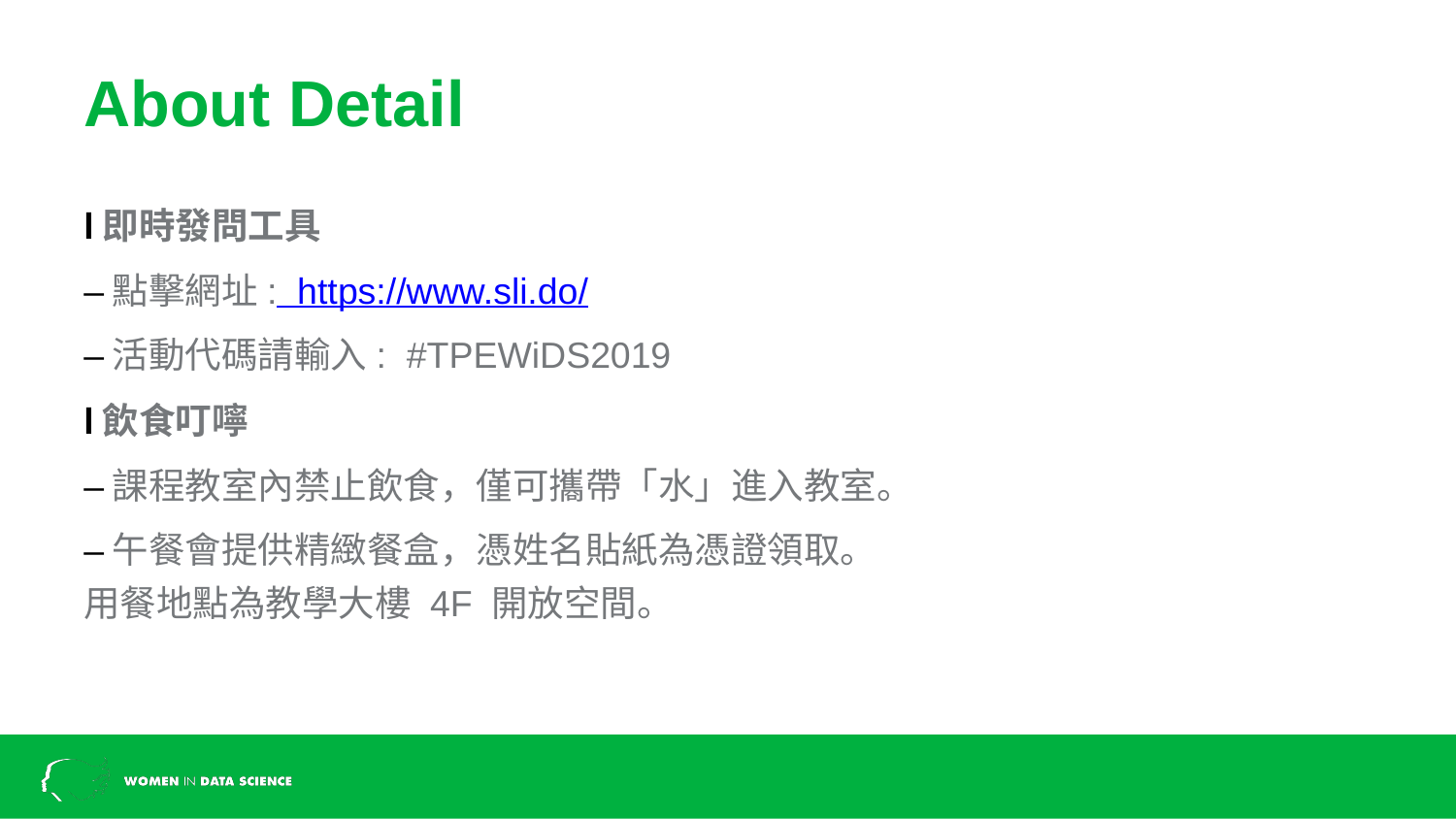

# About Detail
l即時發問工具
–點擊網址:  https://www.sli.do/
–活動代碼請輸入:  #TPEWiDS2019
l飲食叮嚀
–課程教室內禁止飲食，僅可攜帶「水」進入教室。
–午餐會提供精緻餐盒，憑姓名貼紙為憑證領取。
用餐地點為教學大樓 4F 開放空間。